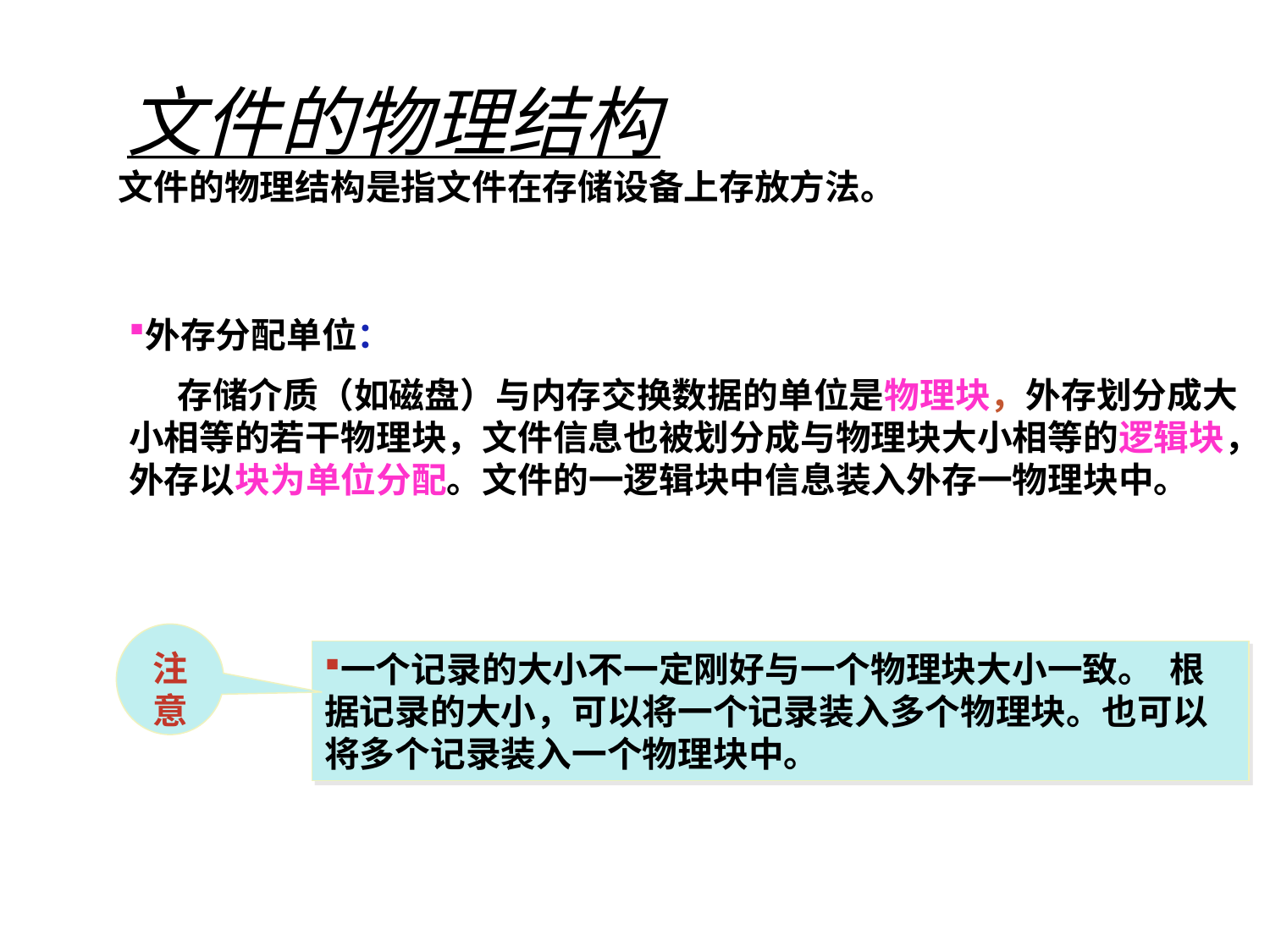

文件的物理结构
文件的物理结构是指文件在存储设备上存放方法。
外存分配单位：
     存储介质（如磁盘）与内存交换数据的单位是物理块，外存划分成大小相等的若干物理块，文件信息也被划分成与物理块大小相等的逻辑块，外存以块为单位分配。文件的一逻辑块中信息装入外存一物理块中。
注意
一个记录的大小不一定刚好与一个物理块大小一致。  根据记录的大小，可以将一个记录装入多个物理块。也可以  将多个记录装入一个物理块中。